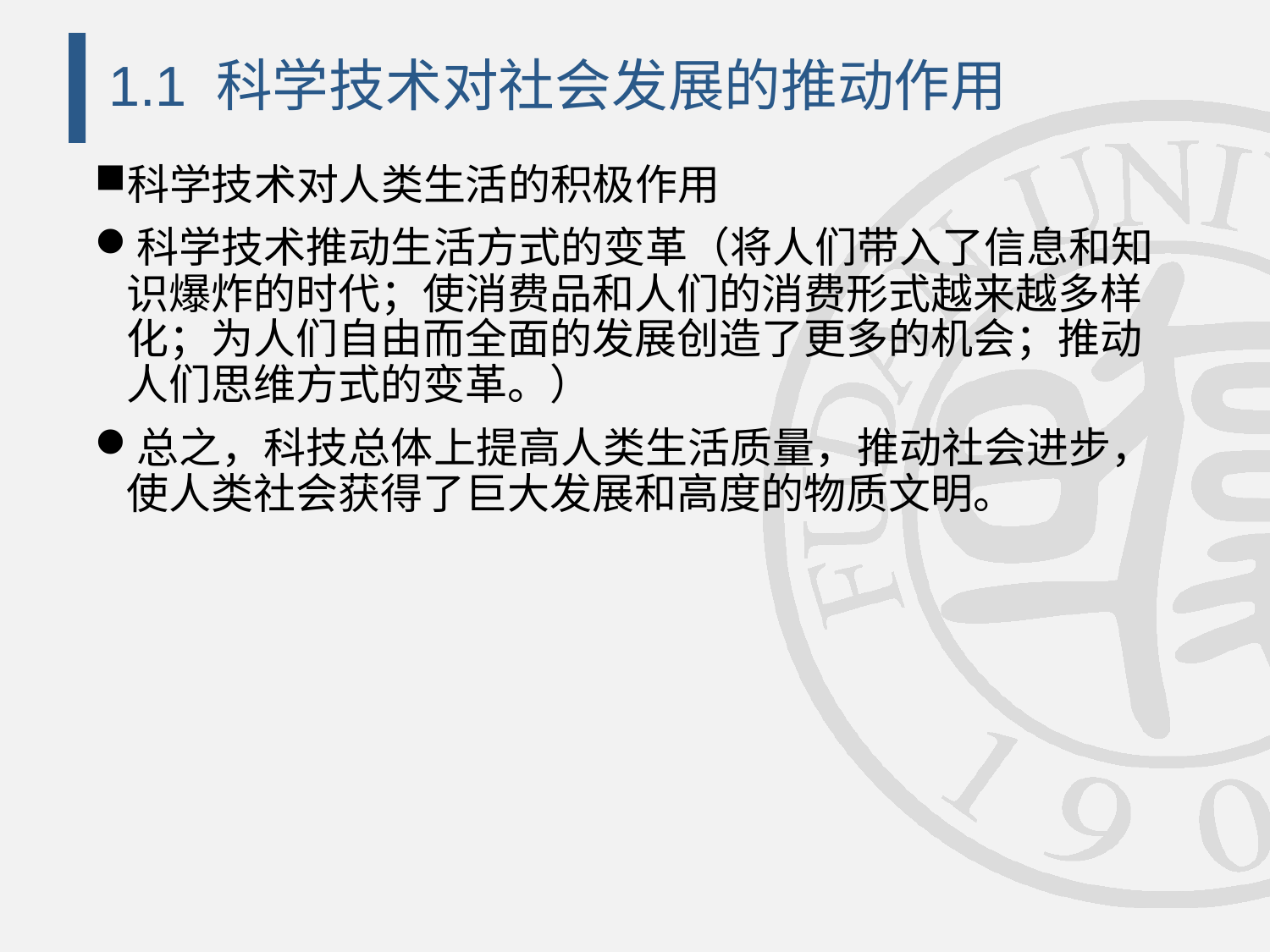

# 1.1 科学技术对社会发展的推动作用
科学技术对人类生活的积极作用
科学技术推动生活方式的变革（将人们带入了信息和知识爆炸的时代；使消费品和人们的消费形式越来越多样化；为人们自由而全面的发展创造了更多的机会；推动人们思维方式的变革。）
总之，科技总体上提高人类生活质量，推动社会进步，使人类社会获得了巨大发展和高度的物质文明。